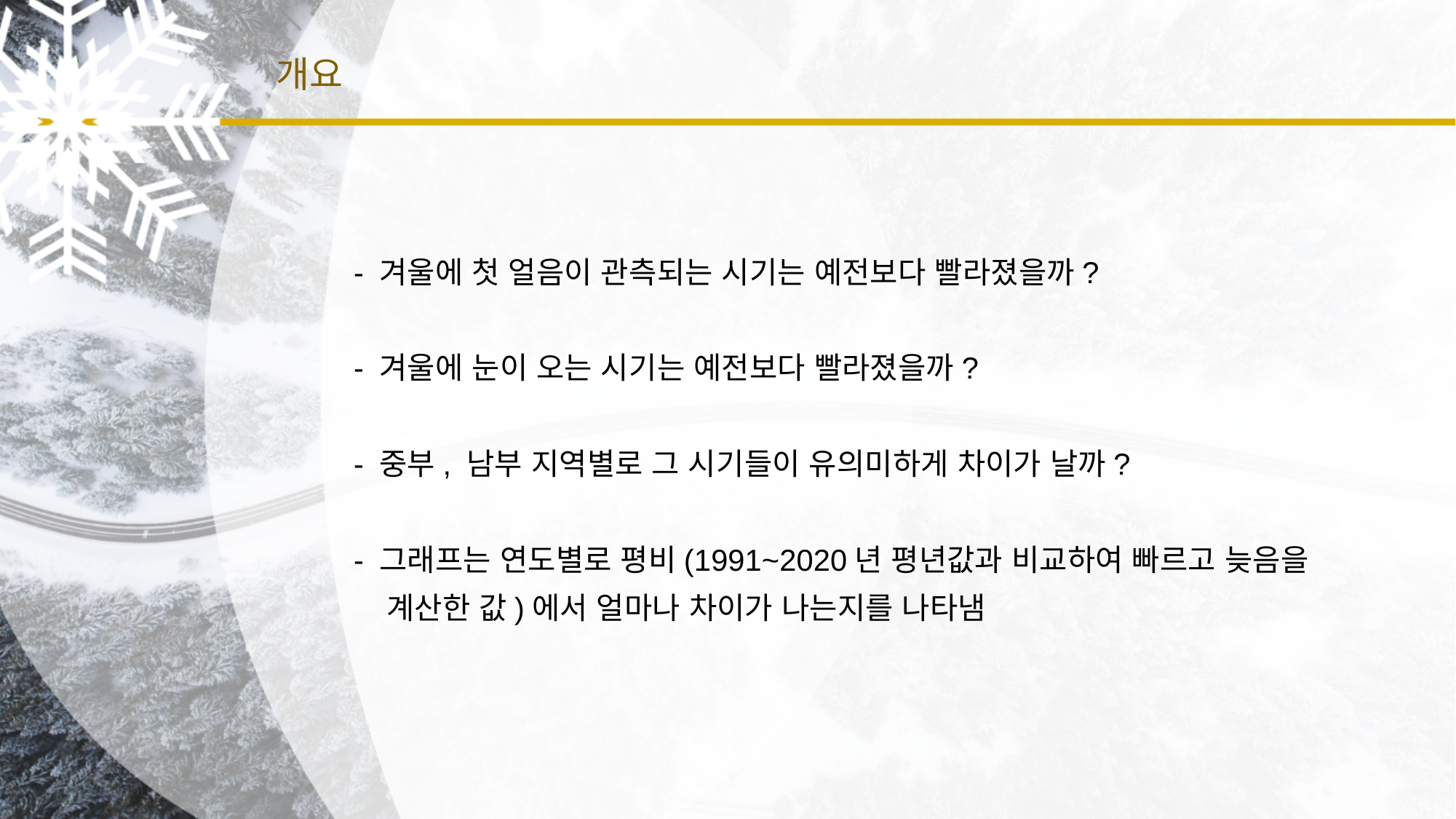

# 개요

- 겨울에 첫 얼음이 관측되는 시기는 예전보다 빨라졌을까?

- 겨울에 눈이 오는 시기는 예전보다 빨라졌을까?

- 중부, 남부 지역별로 그 시기들이 유의미하게 차이가 날까?

- 그래프는 연도별로 평비(1991~2020년 평년값과 비교하여 빠르고 늦음을
   계산한 값)에서 얼마나 차이가 나는지를 나타냄